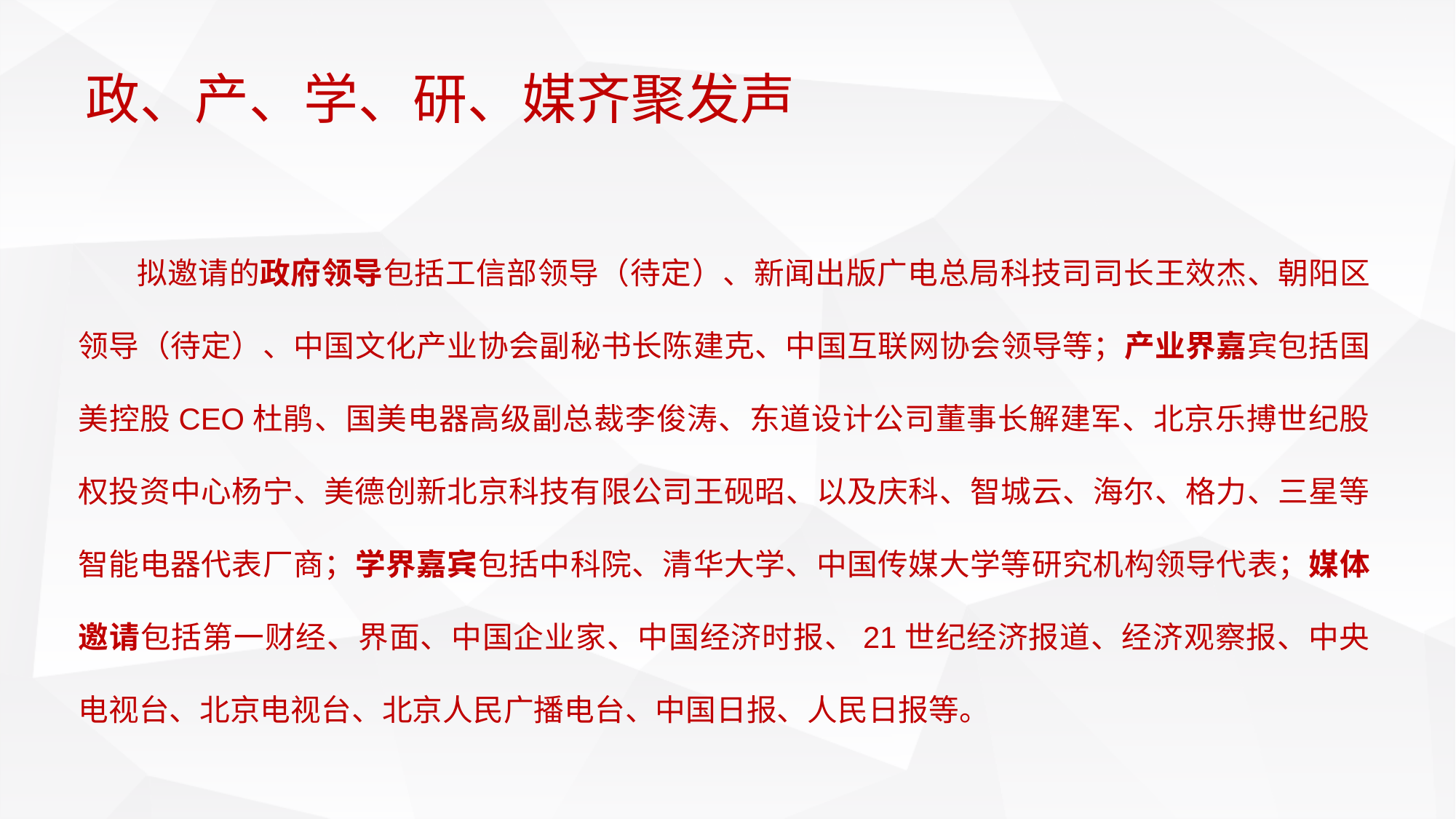

# 政、产、学、研、媒齐聚发声
  拟邀请的政府领导包括工信部领导（待定）、新闻出版广电总局科技司司长王效杰、朝阳区领导（待定）、中国文化产业协会副秘书长陈建克、中国互联网协会领导等；产业界嘉宾包括国美控股CEO杜鹃、国美电器高级副总裁李俊涛、东道设计公司董事长解建军、北京乐搏世纪股权投资中心杨宁、美德创新北京科技有限公司王砚昭、以及庆科、智城云、海尔、格力、三星等智能电器代表厂商；学界嘉宾包括中科院、清华大学、中国传媒大学等研究机构领导代表；媒体邀请包括第一财经、界面、中国企业家、中国经济时报、21世纪经济报道、经济观察报、中央电视台、北京电视台、北京人民广播电台、中国日报、人民日报等。